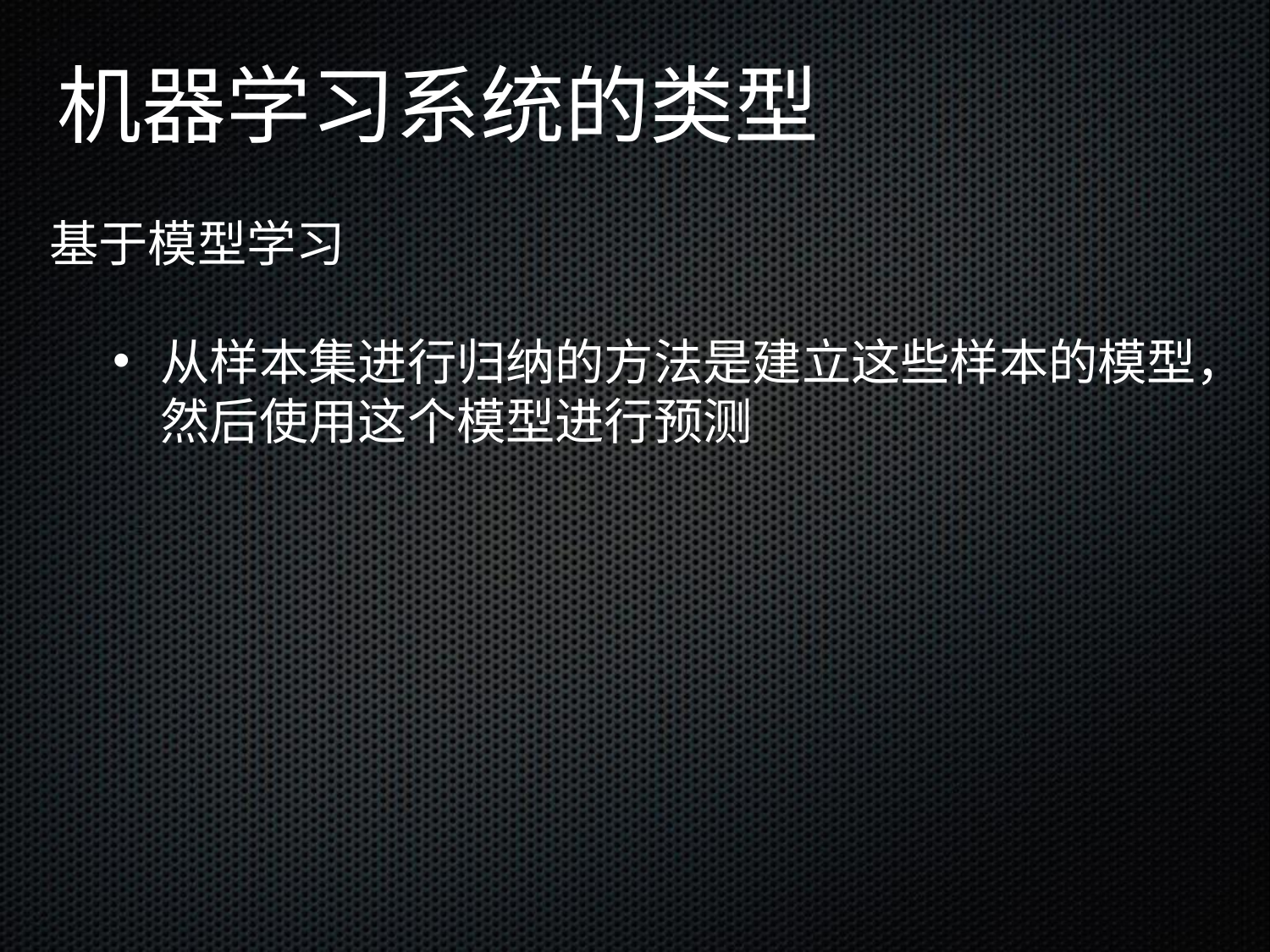

机器学习系统的类型
基于模型学习

从样本集进行归纳的方法是建立这些样本的模型，然后使用这个模型进行预测